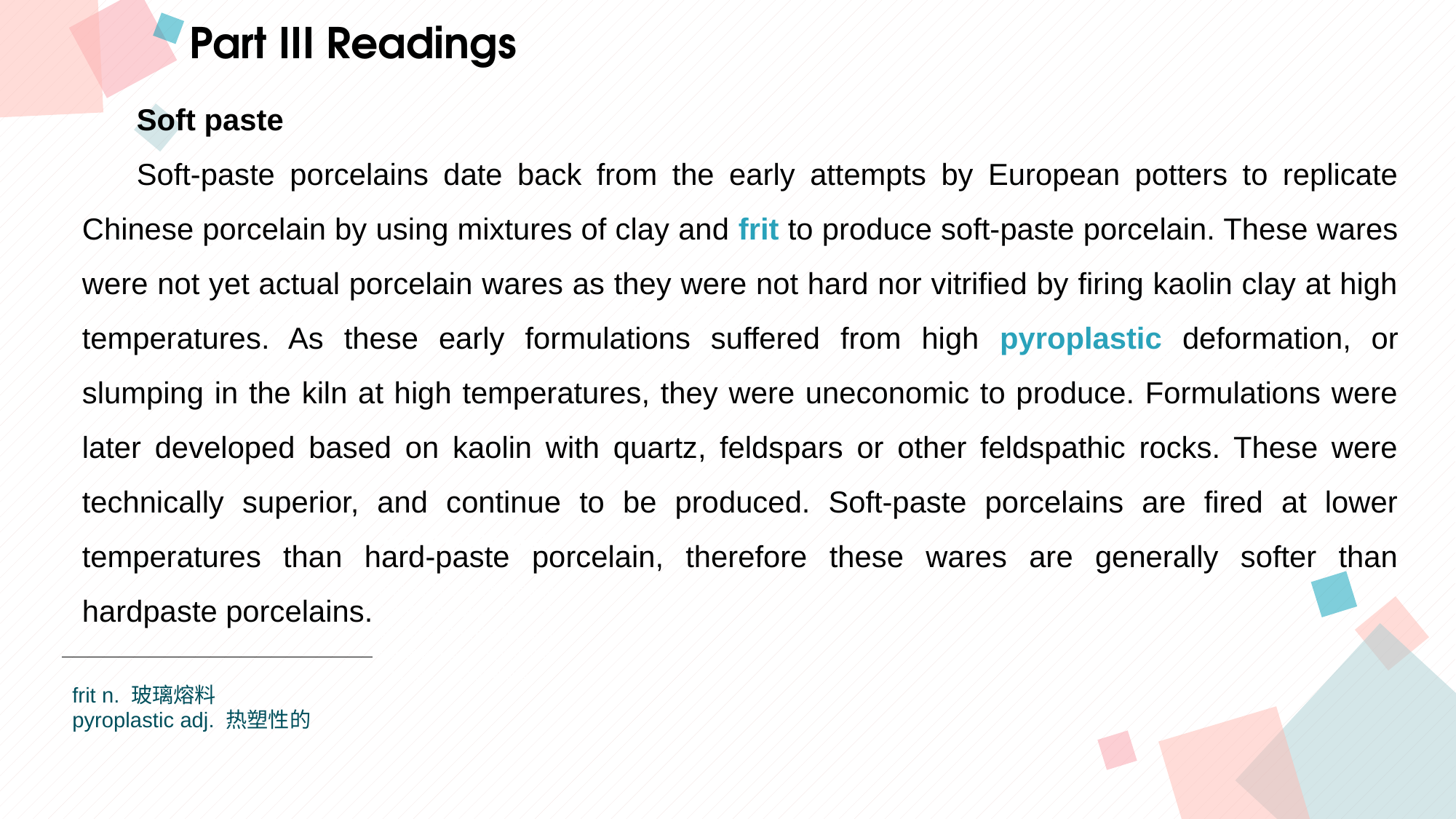

Part III Readings
Soft paste
Soft-paste porcelains date back from the early attempts by European potters to replicate Chinese porcelain by using mixtures of clay and frit to produce soft-paste porcelain. These wares were not yet actual porcelain wares as they were not hard nor vitrified by firing kaolin clay at high temperatures. As these early formulations suffered from high pyroplastic deformation, or slumping in the kiln at high temperatures, they were uneconomic to produce. Formulations were later developed based on kaolin with quartz, feldspars or other feldspathic rocks. These were technically superior, and continue to be produced. Soft-paste porcelains are fired at lower temperatures than hard-paste porcelain, therefore these wares are generally softer than hardpaste porcelains.

点击此处添加标题
点击此处添加标题
标题数字等都可以通过点击和重新输入进行更改，顶部“开始”面板中可以对字体、字号、颜色等进行修改。建议正文8-14号字，1.3倍字间距。
标题数字等都可以通过点击和重新输入进行更改，顶部“开始”面板中可以对字体、字号、颜色等进行修改。建议正文8-14号字，1.3倍字间距。
标题数字等都可以通过点击和重新输入进行更改，顶部“开始”面板中可以对字体、字号、颜色等进行修改。建议正文8-14号字，1.3倍字间距。
点击此处添加标题
标题数字等都可以通过点击和重新输入进行更改，顶部“开始”面板中可以对字体、字号、颜色等进行修改。建议正文8-14号字，1.3倍字间距。
frit n. 玻璃熔料
pyroplastic adj. 热塑性的